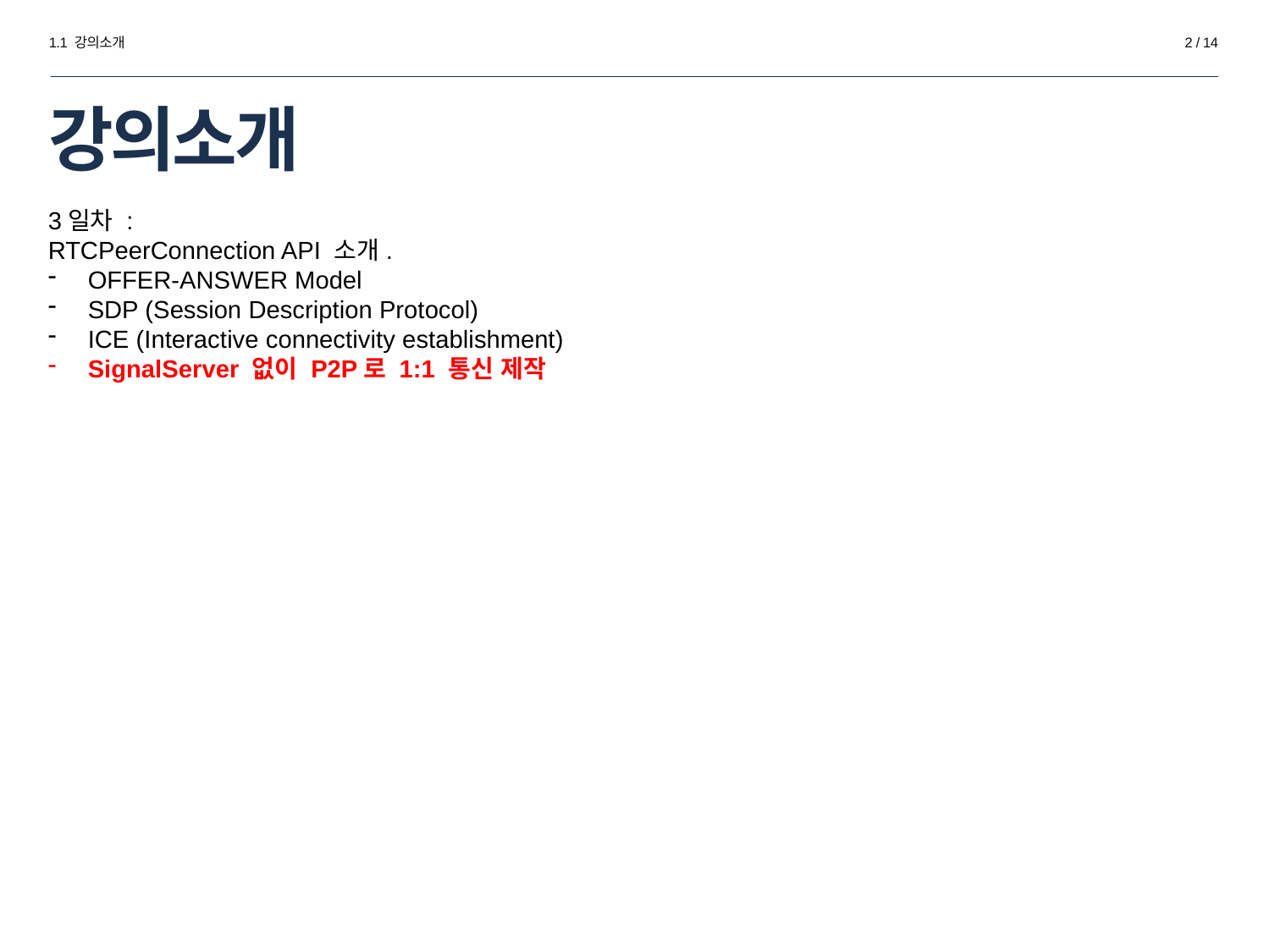

1.1 강의소개
2 / 14
# 강의소개
3일차 :
RTCPeerConnection API 소개.
OFFER-ANSWER Model
SDP (Session Description Protocol)
ICE (Interactive connectivity establishment)
SignalServer 없이 P2P로 1:1 통신 제작